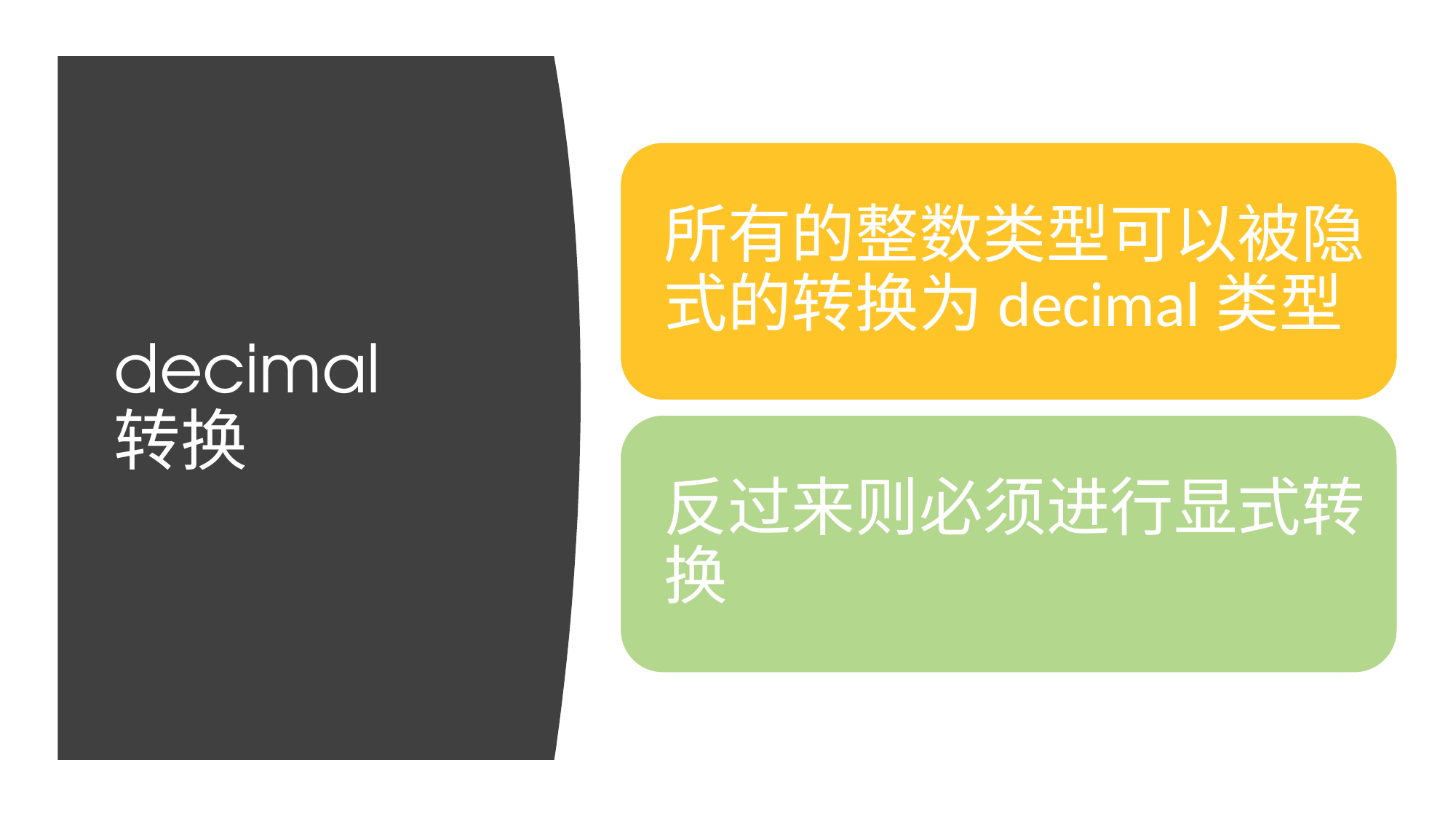

所有的整数类型可以被隐式的转换为decimal类型
反过来则必须进行显式转换

# decimal 转换